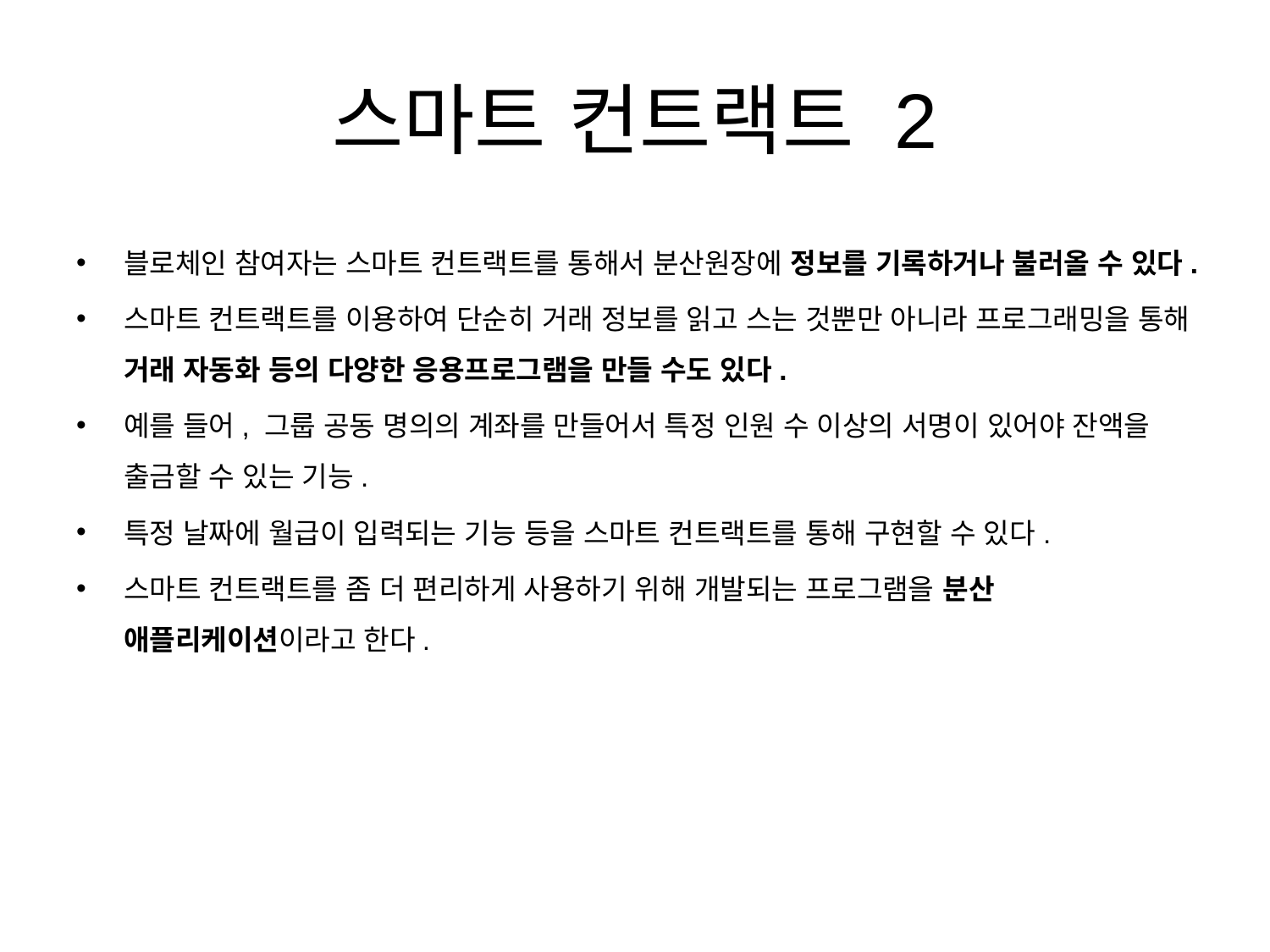

# 스마트 컨트랙트 2
블로체인 참여자는 스마트 컨트랙트를 통해서 분산원장에 정보를 기록하거나 불러올 수 있다.
스마트 컨트랙트를 이용하여 단순히 거래 정보를 읽고 스는 것뿐만 아니라 프로그래밍을 통해 거래 자동화 등의 다양한 응용프로그램을 만들 수도 있다.
예를 들어, 그룹 공동 명의의 계좌를 만들어서 특정 인원 수 이상의 서명이 있어야 잔액을 출금할 수 있는 기능.
특정 날짜에 월급이 입력되는 기능 등을 스마트 컨트랙트를 통해 구현할 수 있다.
스마트 컨트랙트를 좀 더 편리하게 사용하기 위해 개발되는 프로그램을 분산 애플리케이션이라고 한다.